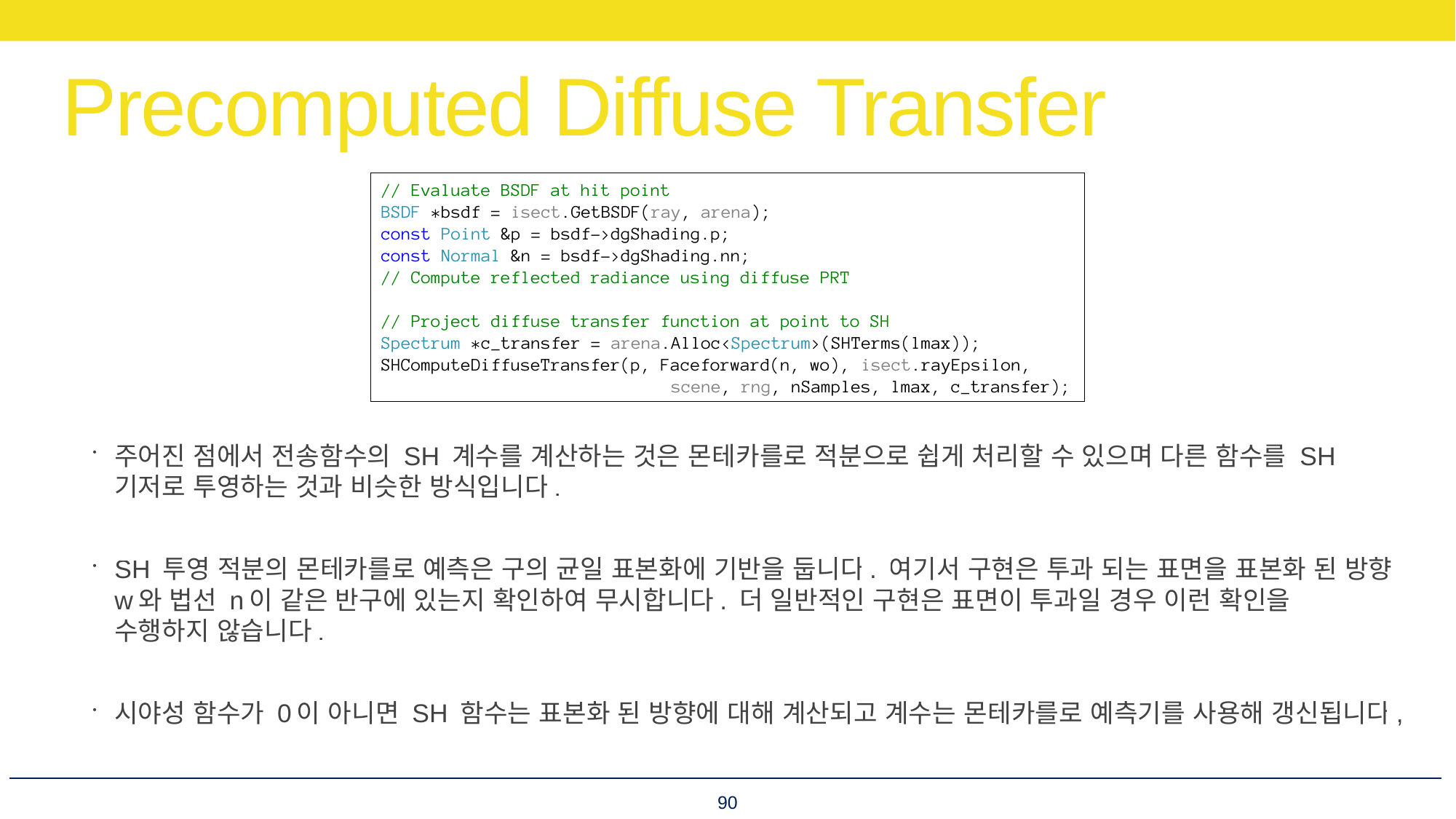

# Precomputed Diffuse Transfer

주어진 점에서 전송함수의 SH 계수를 계산하는 것은 몬테카를로 적분으로 쉽게 처리할 수 있으며 다른 함수를 SH 기저로 투영하는 것과 비슷한 방식입니다.

SH 투영 적분의 몬테카를로 예측은 구의 균일 표본화에 기반을 둡니다. 여기서 구현은 투과 되는 표면을 표본화 된 방향 w와 법선 n이 같은 반구에 있는지 확인하여 무시합니다. 더 일반적인 구현은 표면이 투과일 경우 이런 확인을 수행하지 않습니다.

시야성 함수가 0이 아니면 SH 함수는 표본화 된 방향에 대해 계산되고 계수는 몬테카를로 예측기를 사용해 갱신됩니다,
// Evaluate BSDF at hit point
BSDF *bsdf = isect.GetBSDF(ray, arena);
const Point &p = bsdf->dgShading.p;
const Normal &n = bsdf->dgShading.nn;
// Compute reflected radiance using diffuse PRT

// Project diffuse transfer function at point to SH
Spectrum *c_transfer = arena.Alloc<Spectrum>(SHTerms(lmax));
SHComputeDiffuseTransfer(p, Faceforward(n, wo), isect.rayEpsilon,
                             scene, rng, nSamples, lmax, c_transfer);
90